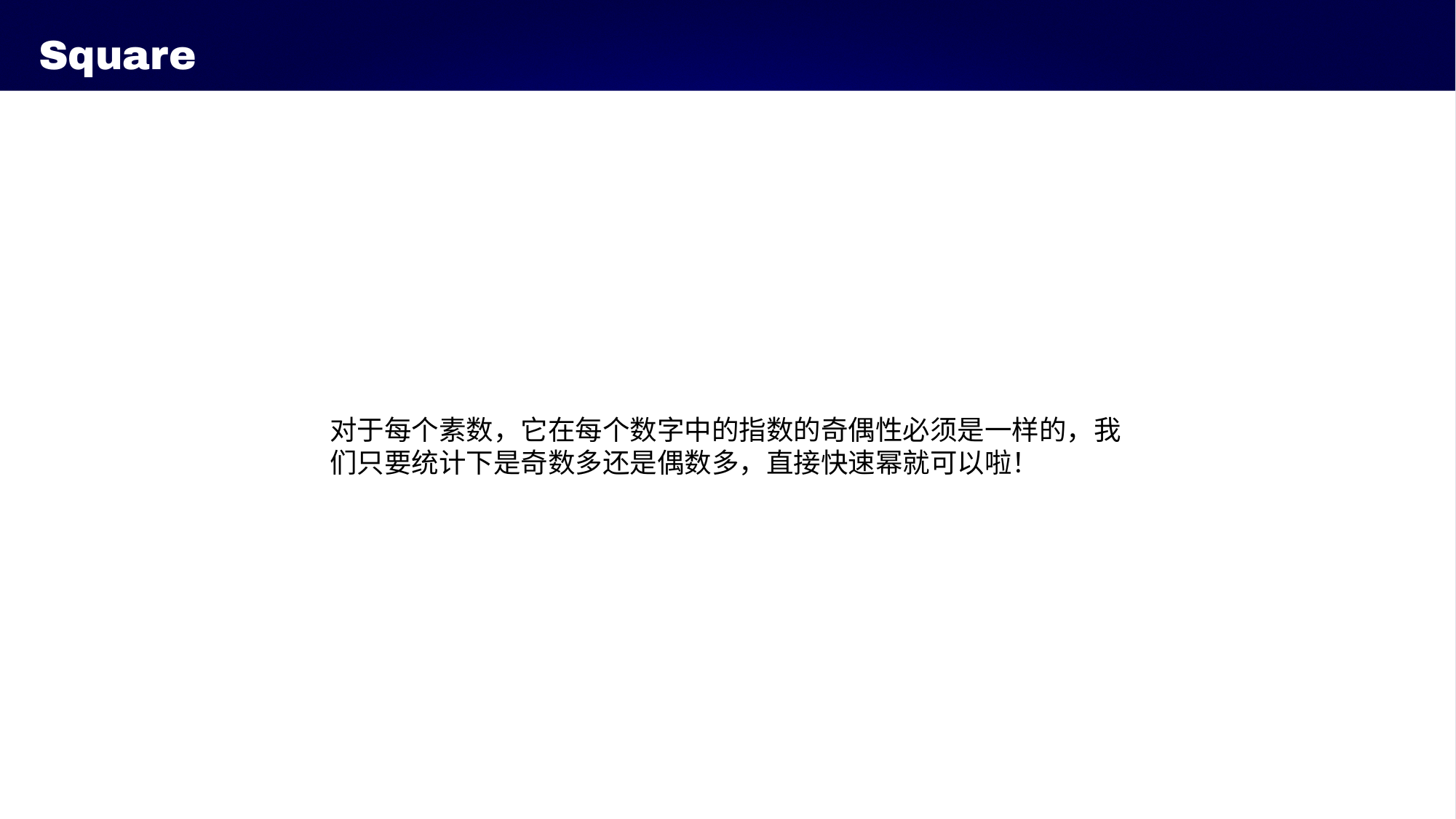

# Square
对于每个素数，它在每个数字中的指数的奇偶性必须是一样的，我们只要统计下是奇数多还是偶数多，直接快速幂就可以啦！